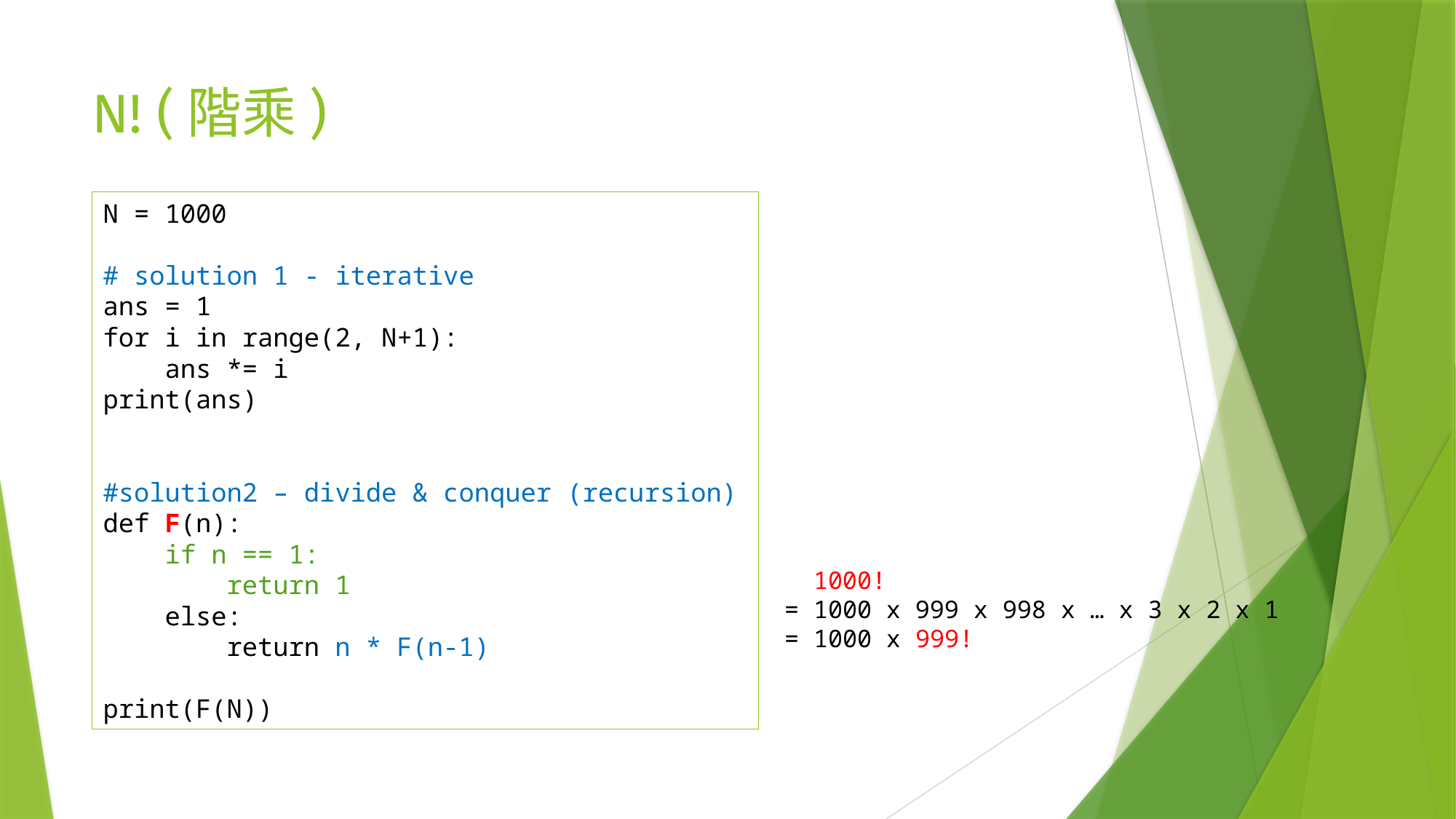

# N! (階乘)
N = 1000

# solution 1 - iterative
ans = 1
for i in range(2, N+1):
    ans *= i
print(ans)

#solution2 – divide & conquer (recursion)
def F(n):
    if n == 1:
        return 1
    else:
        return n * F(n-1)

print(F(N))
  1000!
= 1000 x 999 x 998 x … x 3 x 2 x 1
= 1000 x 999!